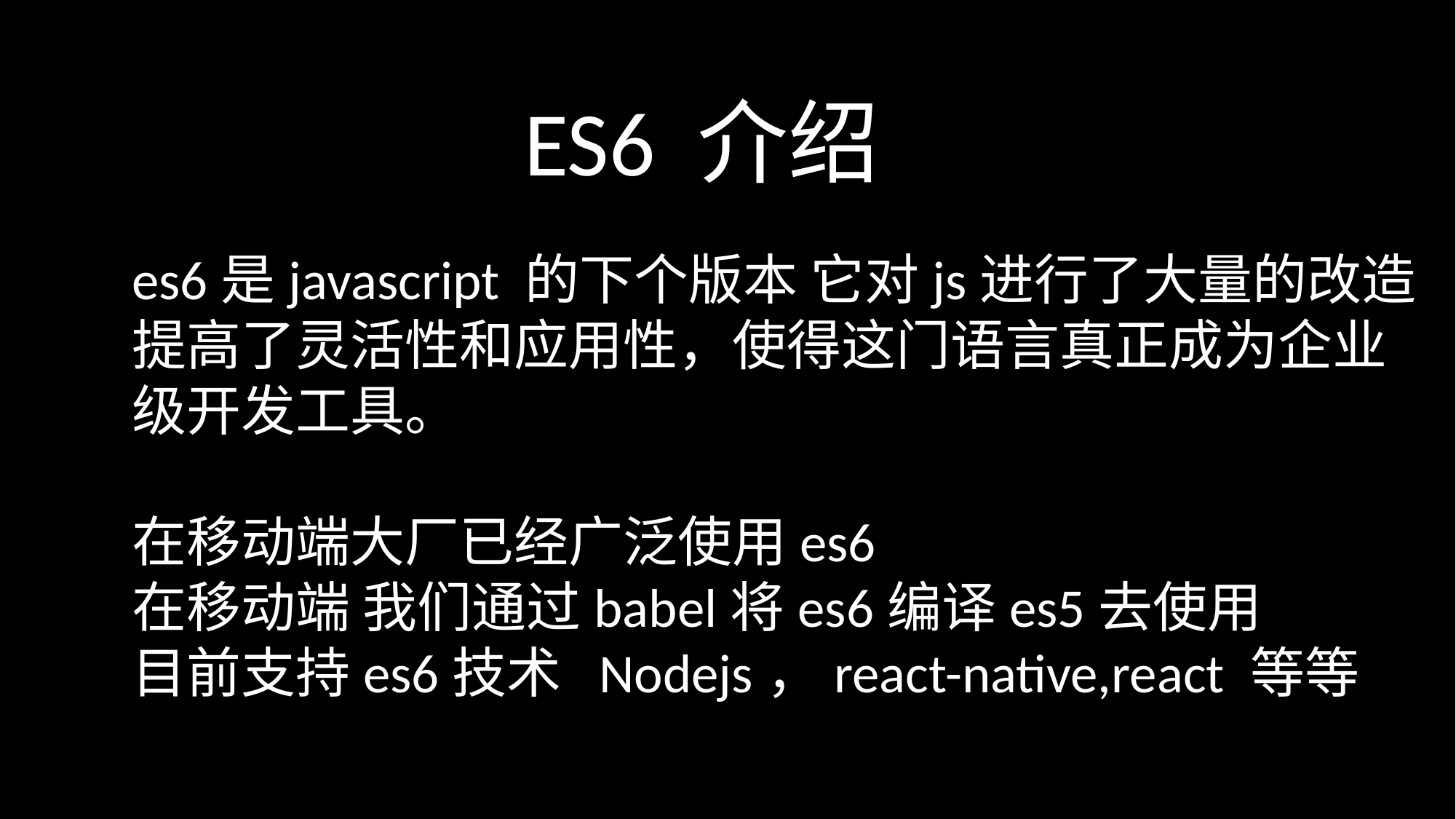

ES6 介绍
es6是javascript 的下个版本 它对js进行了大量的改造
提高了灵活性和应用性，使得这门语言真正成为企业
级开发工具。

在移动端大厂已经广泛使用es6
在移动端 我们通过babel将es6编译es5去使用
目前支持es6技术  Nodejs，react-native,react 等等